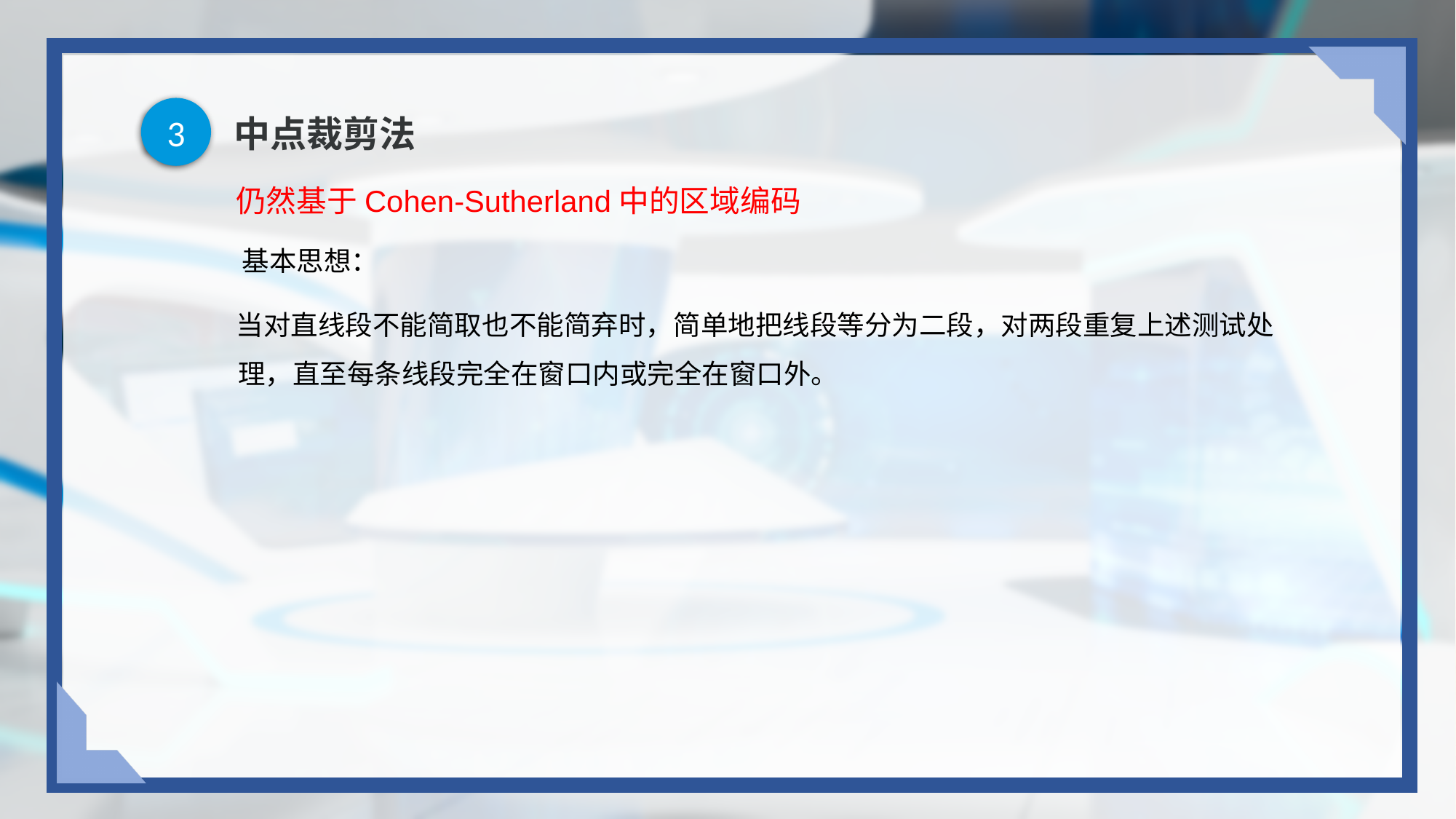

3
# 中点裁剪法
仍然基于Cohen-Sutherland中的区域编码
    基本思想：
   当对直线段不能简取也不能简弃时，简单地把线段等分为二段，对两段重复上述测试处理，直至每条线段完全在窗口内或完全在窗口外。